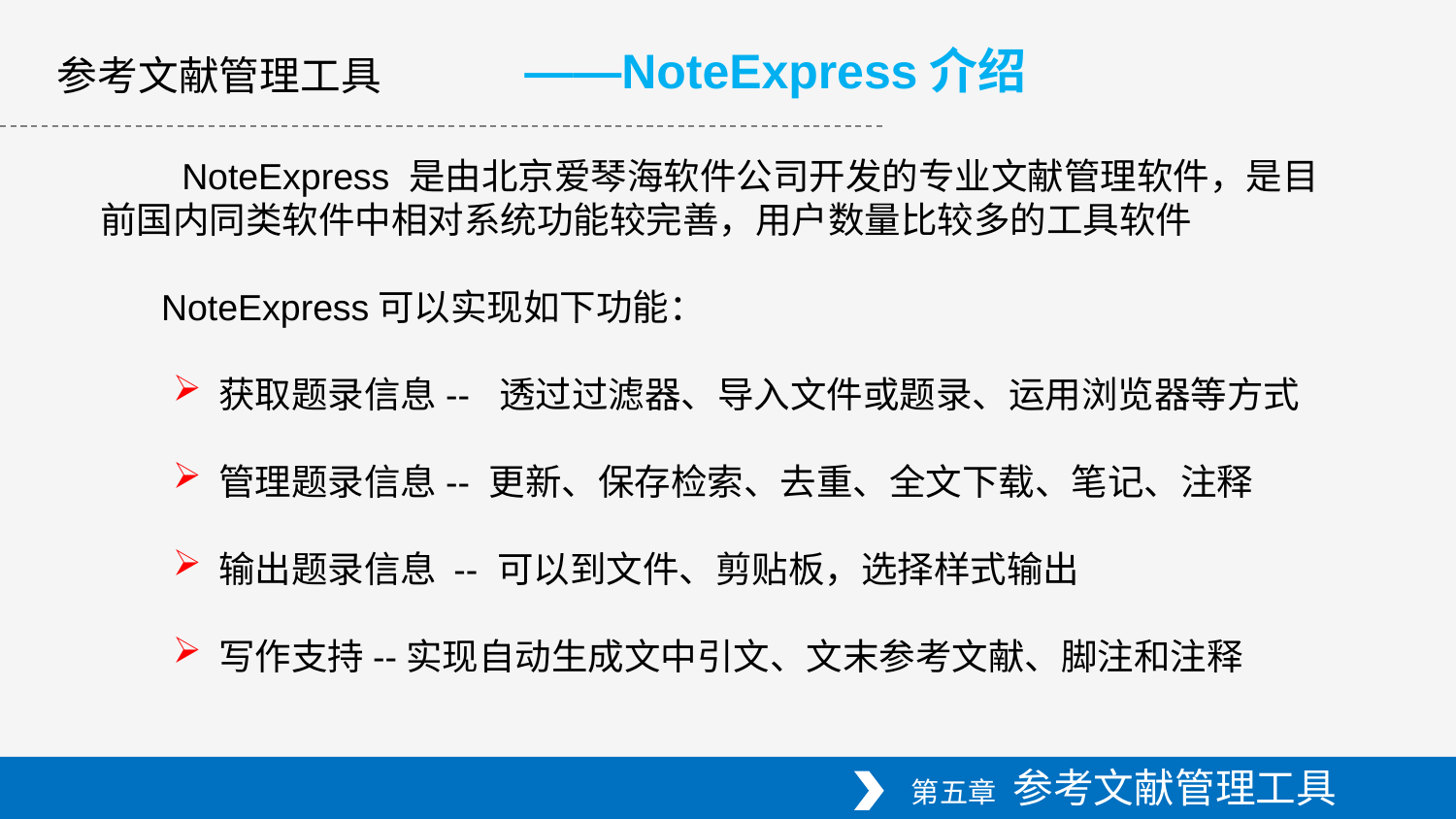

——NoteExpress介绍
参考文献管理工具
        NoteExpress 是由北京爱琴海软件公司开发的专业文献管理软件，是目前国内同类软件中相对系统功能较完善，用户数量比较多的工具软件

      NoteExpress可以实现如下功能：

获取题录信息--  透过过滤器、导入文件或题录、运用浏览器等方式

管理题录信息-- 更新、保存检索、去重、全文下载、笔记、注释

输出题录信息 -- 可以到文件、剪贴板，选择样式输出

写作支持--实现自动生成文中引文、文末参考文献、脚注和注释